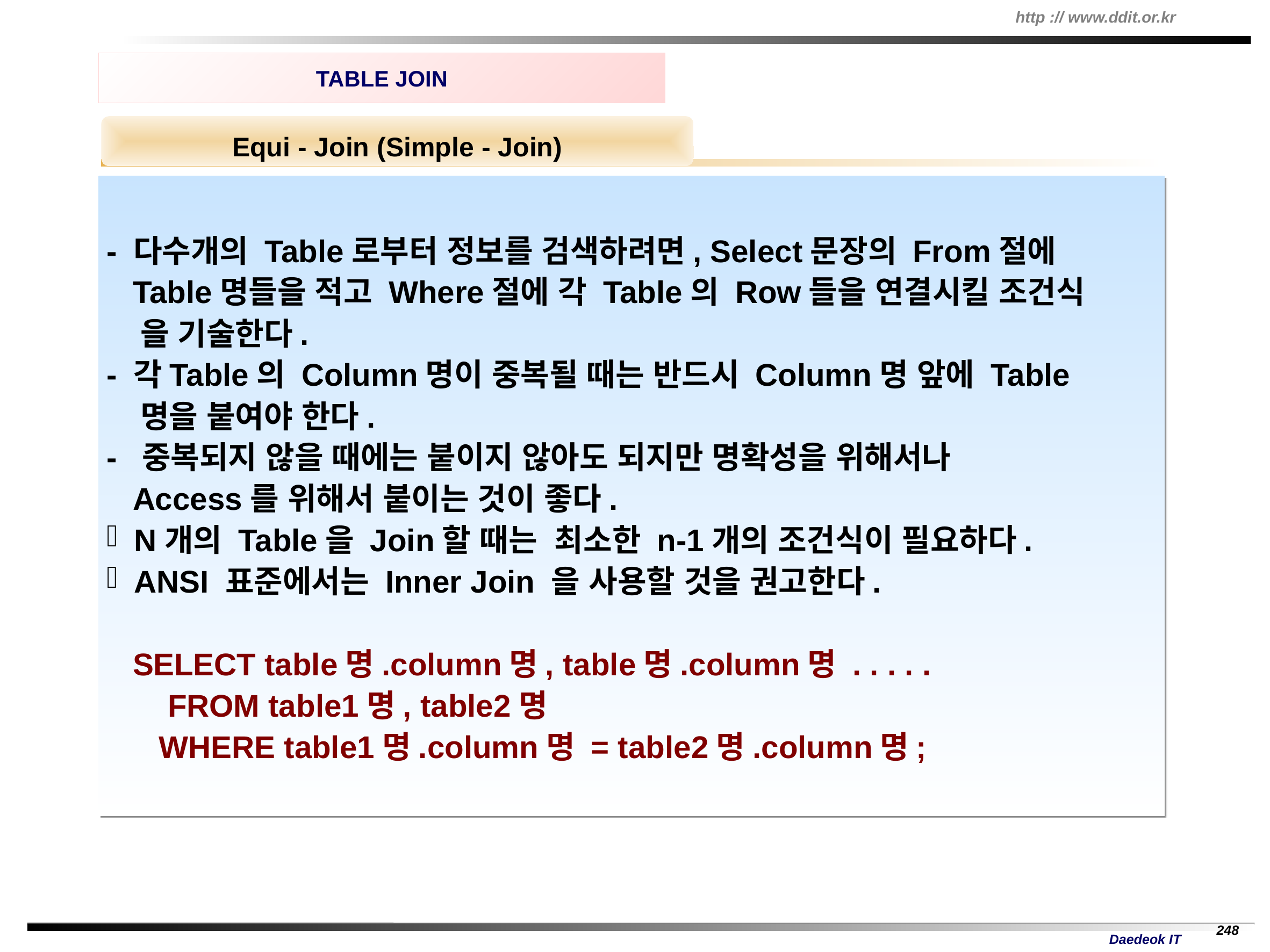

TABLE JOIN
Equi - Join (Simple - Join)

- 다수개의 Table로부터 정보를 검색하려면, Select문장의 From절에
   Table명들을 적고 Where절에 각 Table의 Row들을 연결시킬 조건식
   을 기술한다.
- 각Table의 Column명이 중복될 때는 반드시 Column명 앞에 Table
   명을 붙여야 한다.
-  중복되지 않을 때에는 붙이지 않아도 되지만 명확성을 위해서나
   Access를 위해서 붙이는 것이 좋다.
 N개의 Table을 Join할 때는  최소한 n-1개의 조건식이 필요하다.
 ANSI 표준에서는 Inner Join 을 사용할 것을 권고한다.

   SELECT table명.column명, table명.column명 . . . . .
       FROM table1명, table2명
      WHERE table1명.column명 = table2명.column명;